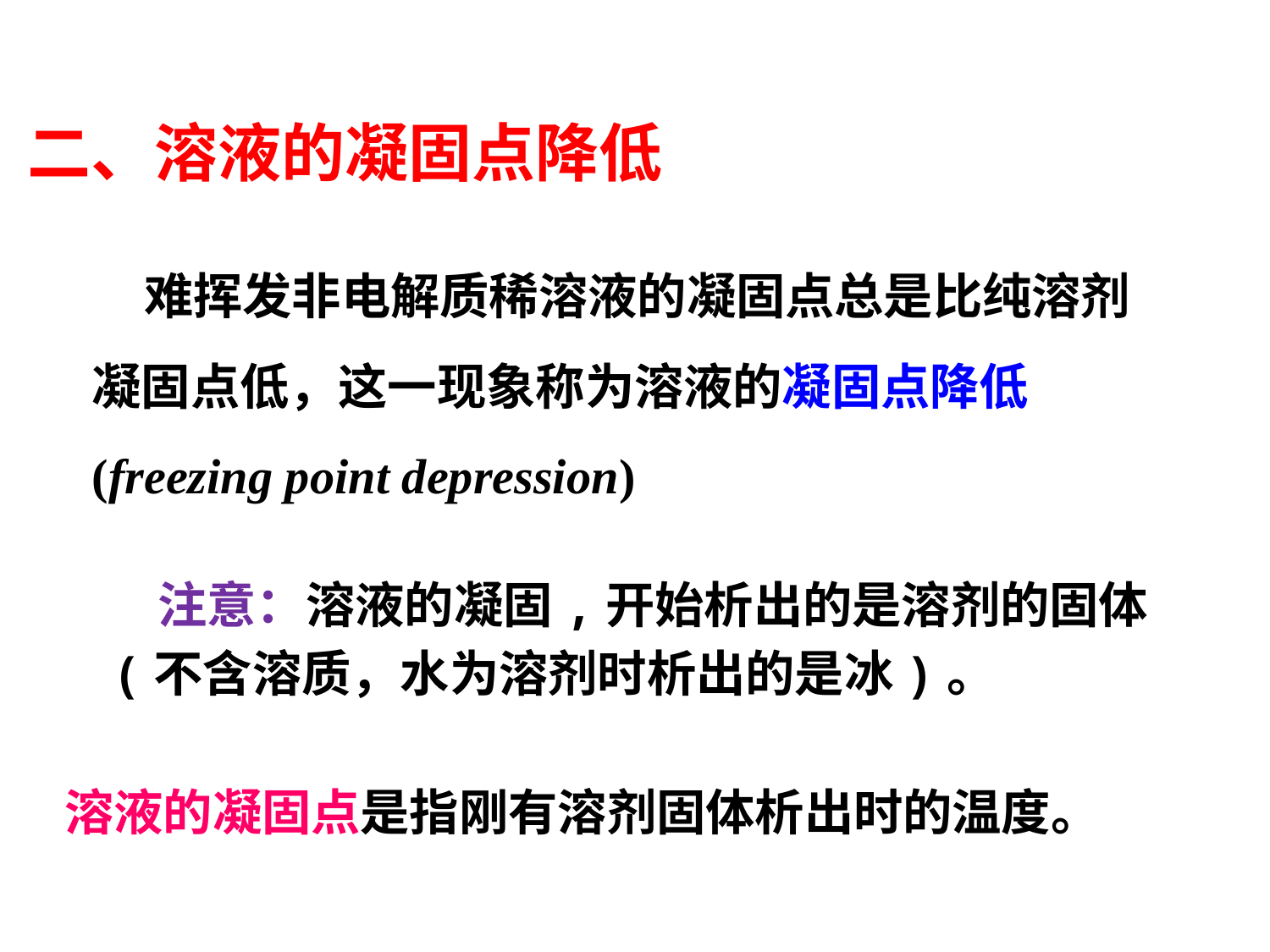

二、溶液的凝固点降低
   难挥发非电解质稀溶液的凝固点总是比纯溶剂凝固点低，这一现象称为溶液的凝固点降低(freezing point depression)
   注意：溶液的凝固,开始析出的是溶剂的固体(不含溶质，水为溶剂时析出的是冰)。
   溶液的凝固点是指刚有溶剂固体析出时的温度。
30
30